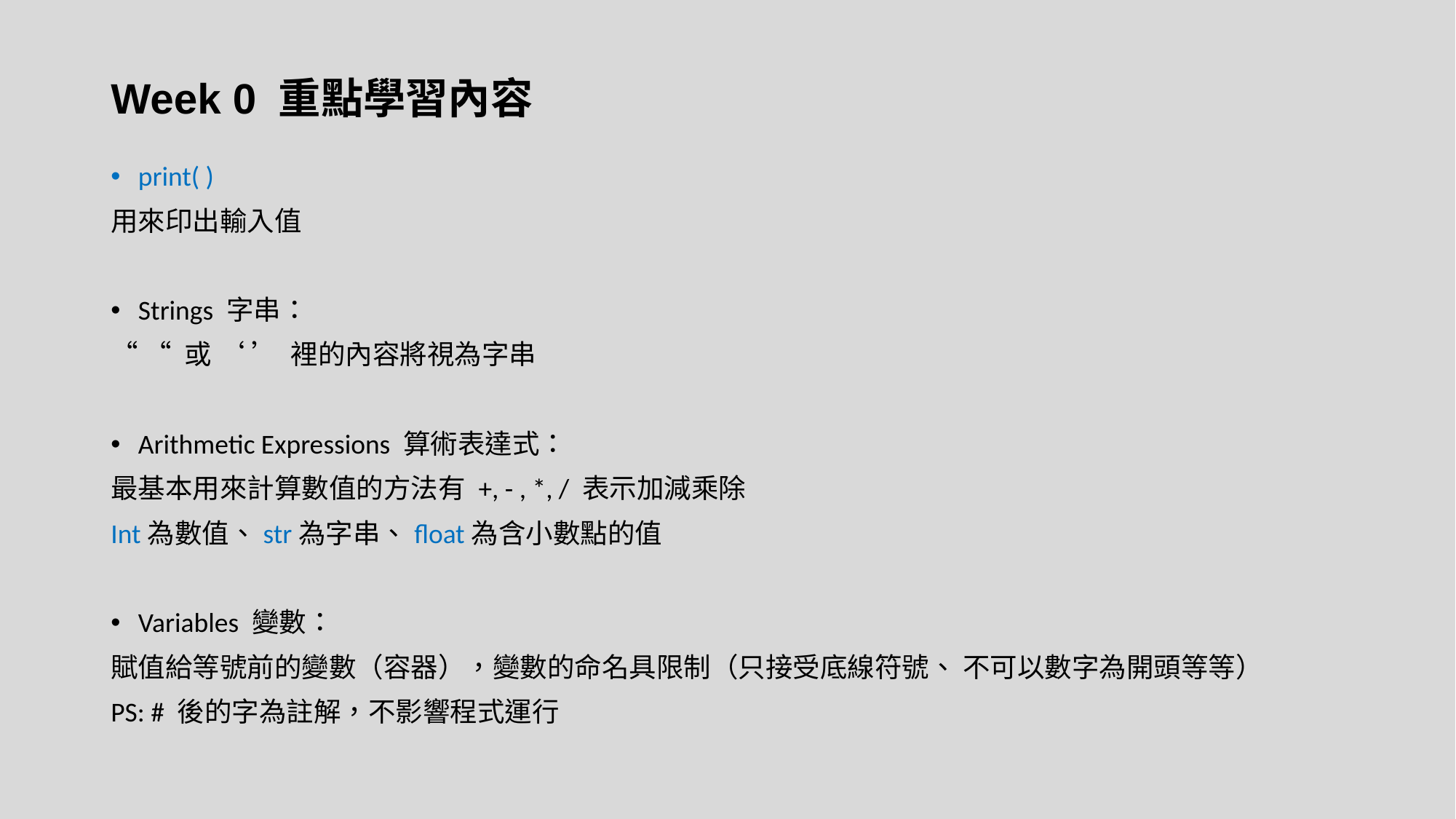

# Week 0 重點學習內容
print( )
用來印出輸入值

Strings 字串：
“ “ 或 ‘ ’  裡的內容將視為字串

Arithmetic Expressions 算術表達式：
最基本用來計算數值的方法有 +, - , *, / 表示加減乘除
Int為數值、str為字串、float為含小數點的值

Variables 變數：
賦值給等號前的變數（容器），變數的命名具限制（只接受底線符號、 不可以數字為開頭等等）
PS: # 後的字為註解，不影響程式運行